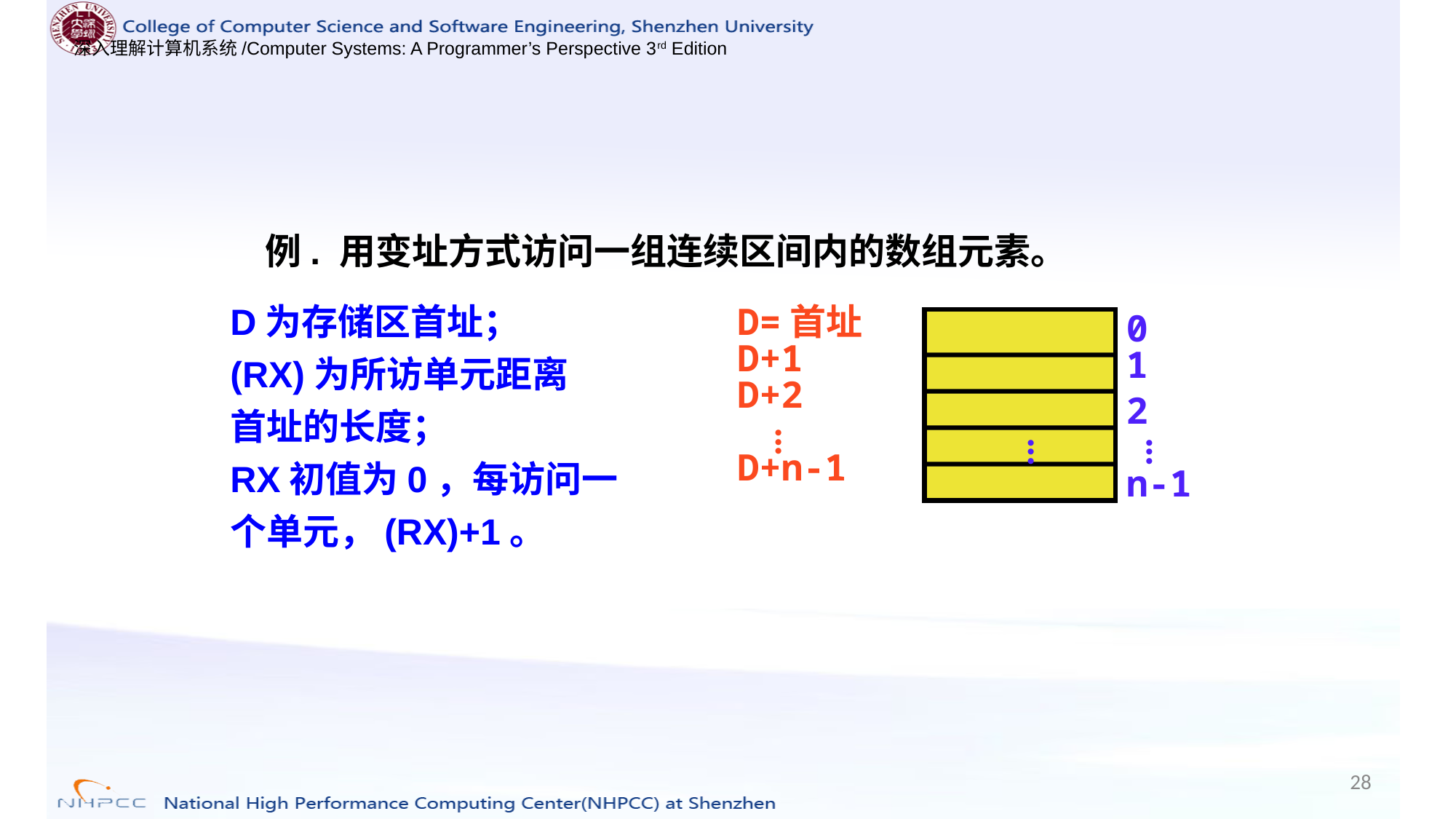

例. 用变址方式访问一组连续区间内的数组元素。

0

1

2

...
...
n-1

D为存储区首址；

(RX)为所访单元距离

首址的长度；

RX初值为0，每访问一

个单元，(RX)+1。
D=首址
D+1
D+2
 ...
D+n-1
28